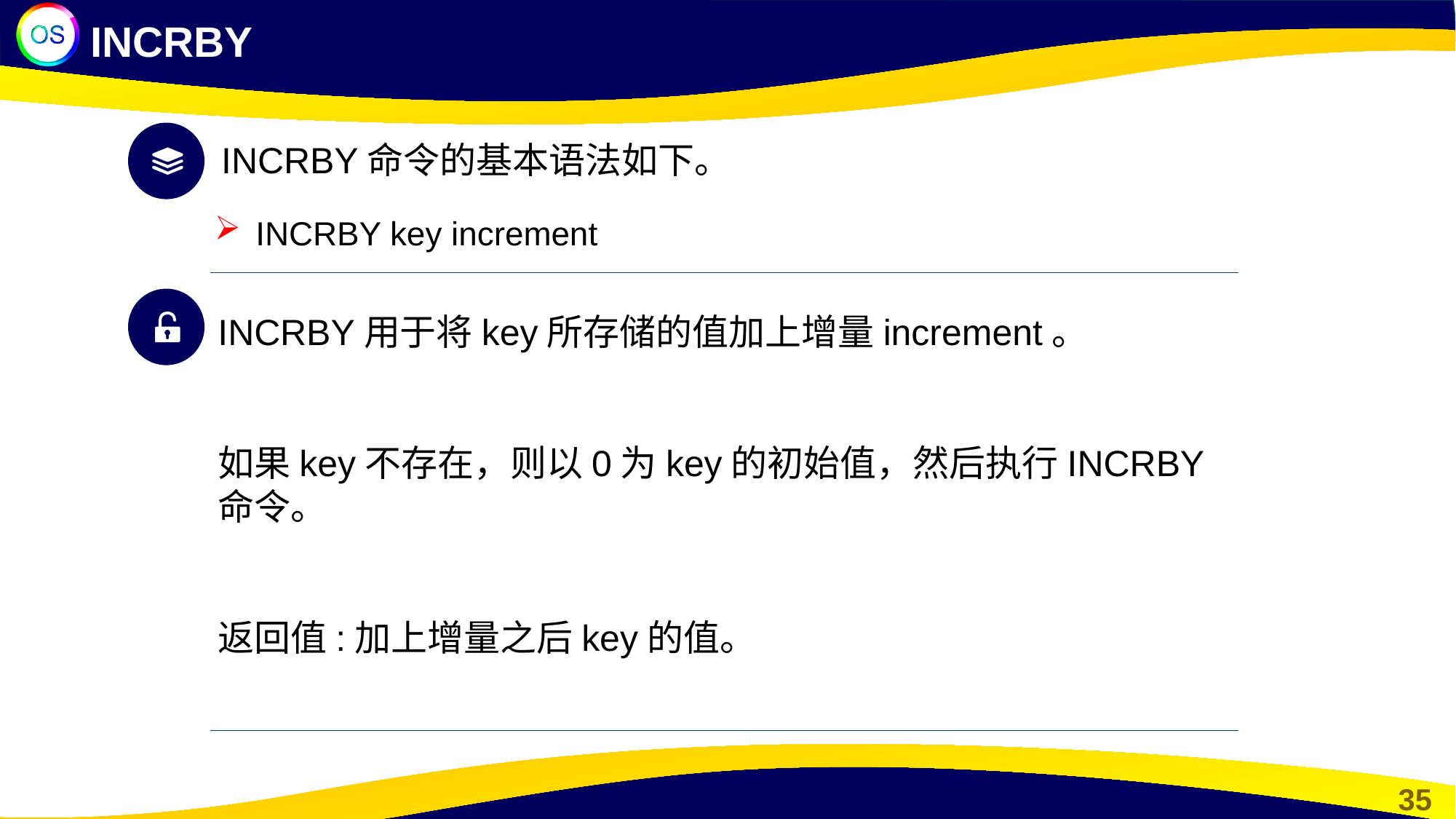

INCRBY

INCRBY命令的基本语法如下。

INCRBY key increment

INCRBY用于将key所存储的值加上增量increment。

如果key不存在，则以0为key的初始值，然后执行INCRBY命令。

返回值:加上增量之后key的值。